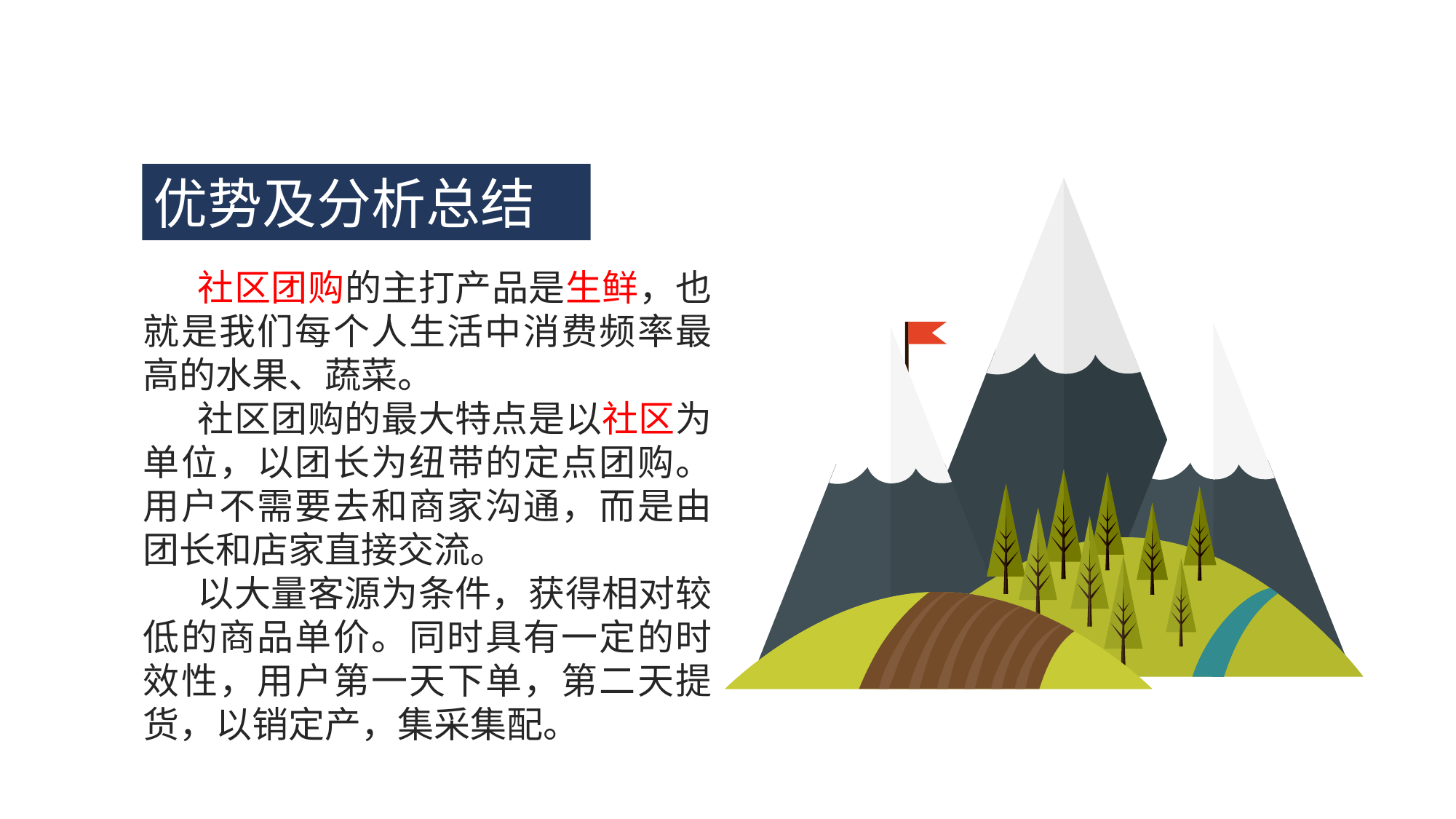

优势及分析总结

社区团购的主打产品是生鲜，也就是我们每个人生活中消费频率最高的水果、蔬菜。
社区团购的最大特点是以社区为单位，以团长为纽带的定点团购。用户不需要去和商家沟通，而是由团长和店家直接交流。
以大量客源为条件，获得相对较低的商品单价。同时具有一定的时效性，用户第一天下单，第二天提货，以销定产，集采集配。